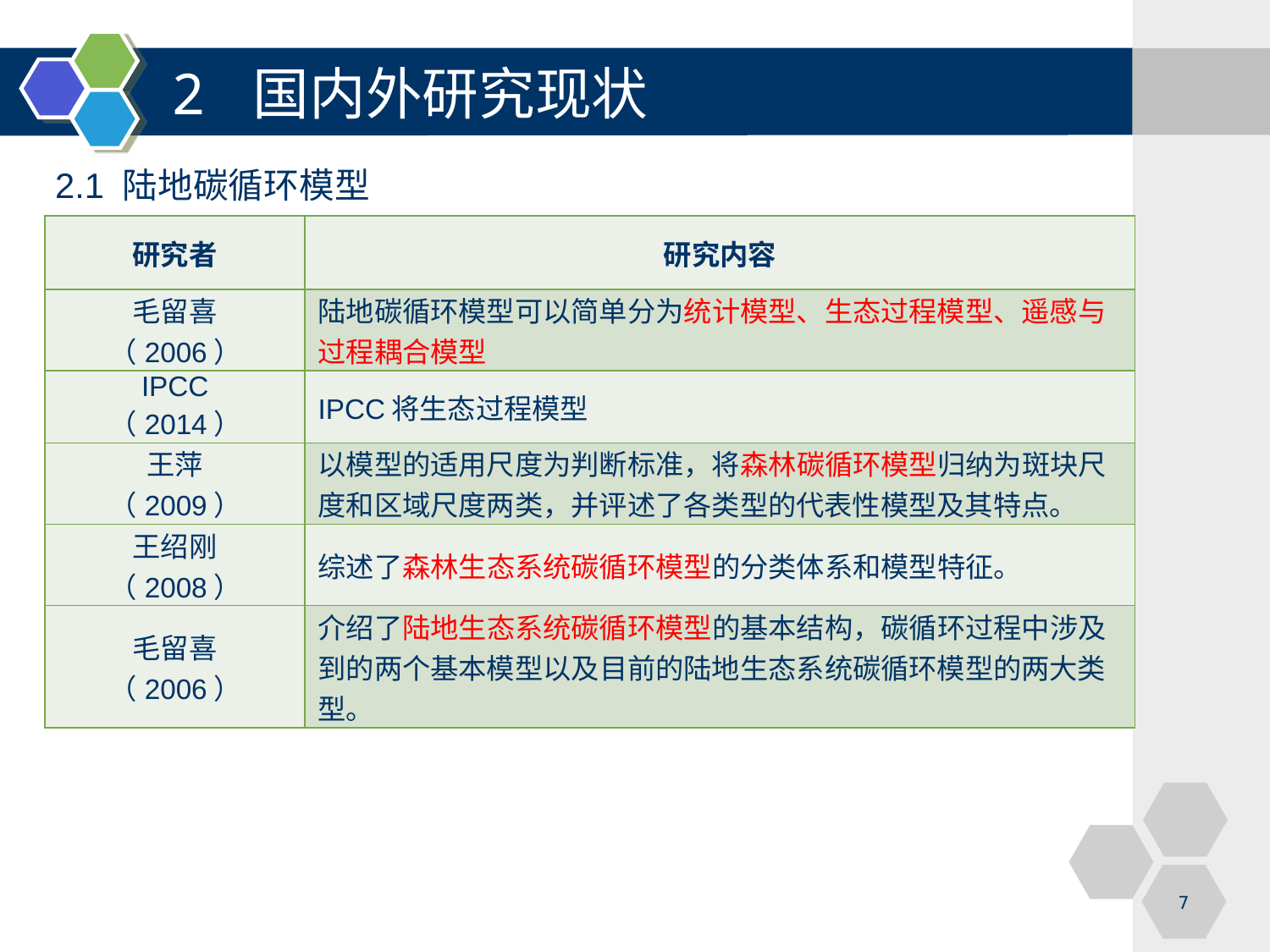

# 2 国内外研究现状
2.1 陆地碳循环模型
| 研究者 | 研究内容 |
| --- | --- |
| 毛留喜 （2006） | 陆地碳循环模型可以简单分为统计模型、生态过程模型、遥感与过程耦合模型 |
| IPCC （2014） | IPCC将生态过程模型 |
| 王萍 （2009） | 以模型的适用尺度为判断标准，将森林碳循环模型归纳为斑块尺度和区域尺度两类，并评述了各类型的代表性模型及其特点。 |
| 王绍刚 （2008） | 综述了森林生态系统碳循环模型的分类体系和模型特征。 |
| 毛留喜 （2006） | 介绍了陆地生态系统碳循环模型的基本结构，碳循环过程中涉及到的两个基本模型以及目前的陆地生态系统碳循环模型的两大类型。 |
7